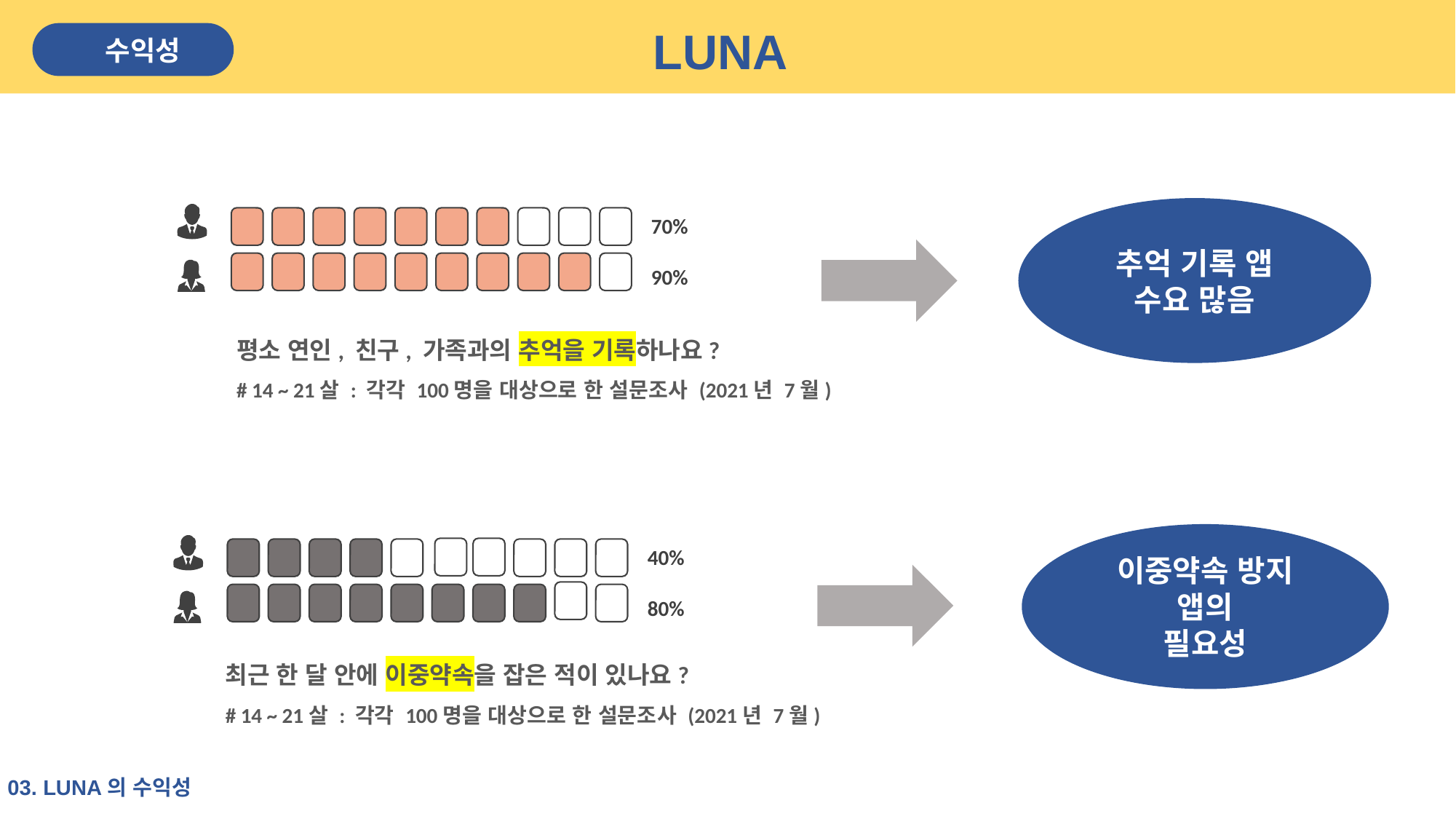

LUNA
수익성
70%
90%

평소 연인, 친구, 가족과의 추억을 기록하나요?
# 14 ~ 21살 : 각각 100명을 대상으로 한 설문조사 (2021년 7월)
추억 기록 앱
수요 많음

40%
80%

최근 한 달 안에 이중약속을 잡은 적이 있나요?
# 14 ~ 21살 : 각각 100명을 대상으로 한 설문조사 (2021년 7월)
이중약속 방지 앱의
필요성

03. LUNA의 수익성